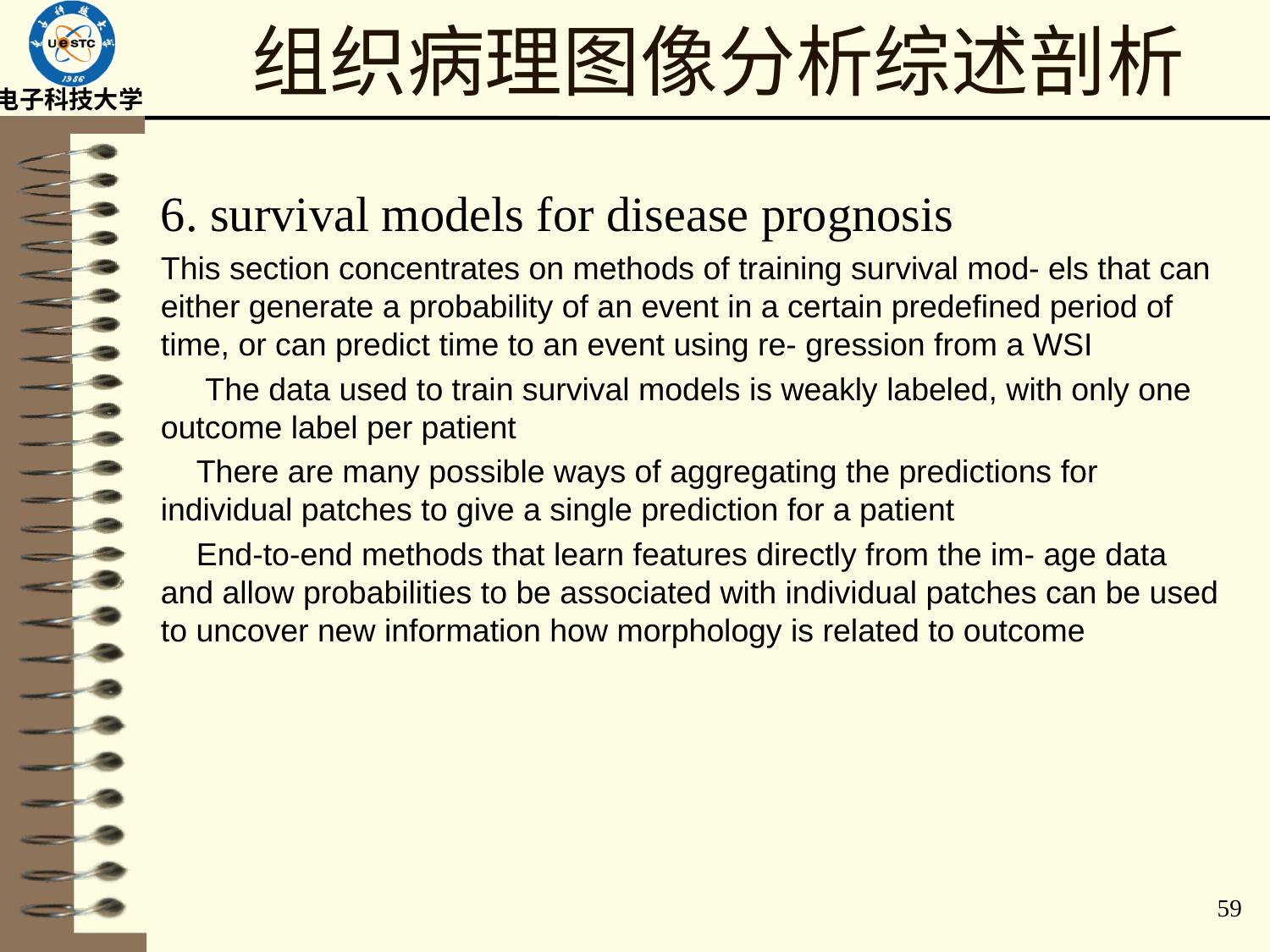

# 组织病理图像分析综述剖析
6. survival models for disease prognosis
This section concentrates on methods of training survival mod- els that can either generate a probability of an event in a certain predefined period of time, or can predict time to an event using re- gression from a WSI
     The data used to train survival models is weakly labeled, with only one outcome label per patient
    There are many possible ways of aggregating the predictions for individual patches to give a single prediction for a patient
    End-to-end methods that learn features directly from the im- age data and allow probabilities to be associated with individual patches can be used to uncover new information how morphology is related to outcome
59